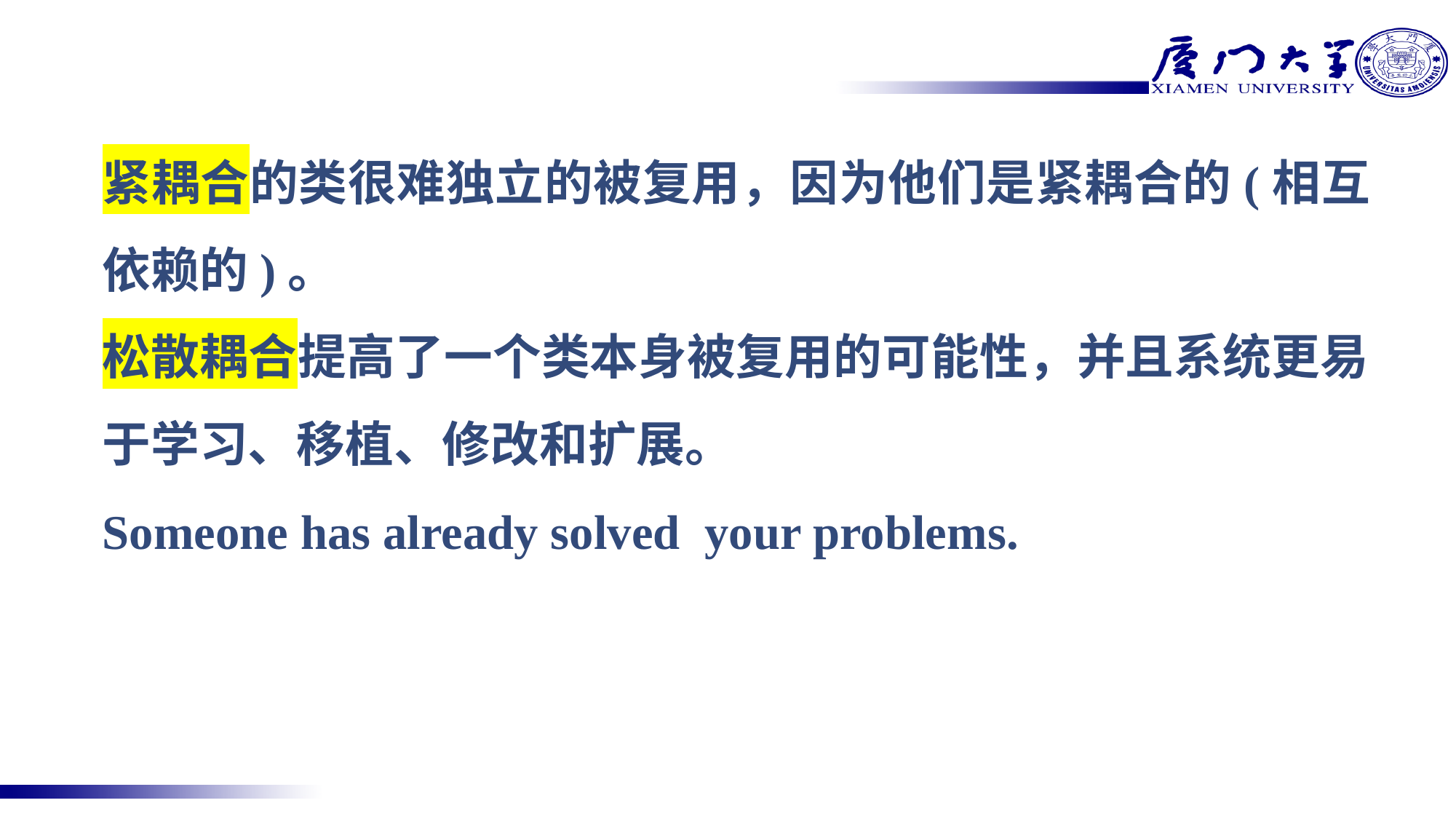

紧耦合的类很难独立的被复用，因为他们是紧耦合的(相互依赖的)。
松散耦合提高了一个类本身被复用的可能性，并且系统更易于学习、移植、修改和扩展。
Someone has already solved  your problems.